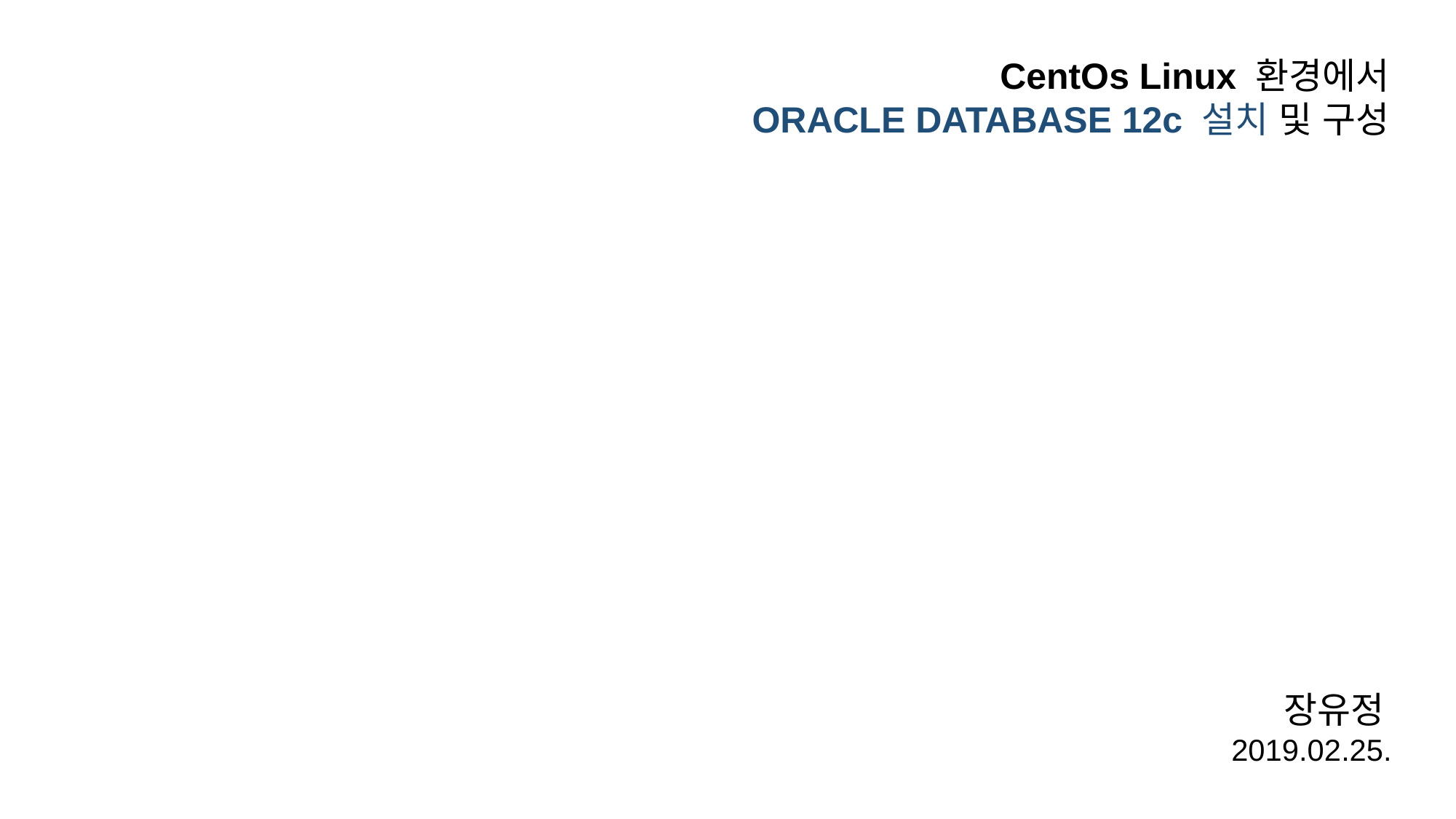

CentOs Linux 환경에서
ORACLE DATABASE 12c 설치 및 구성
장유정
2019.02.25.